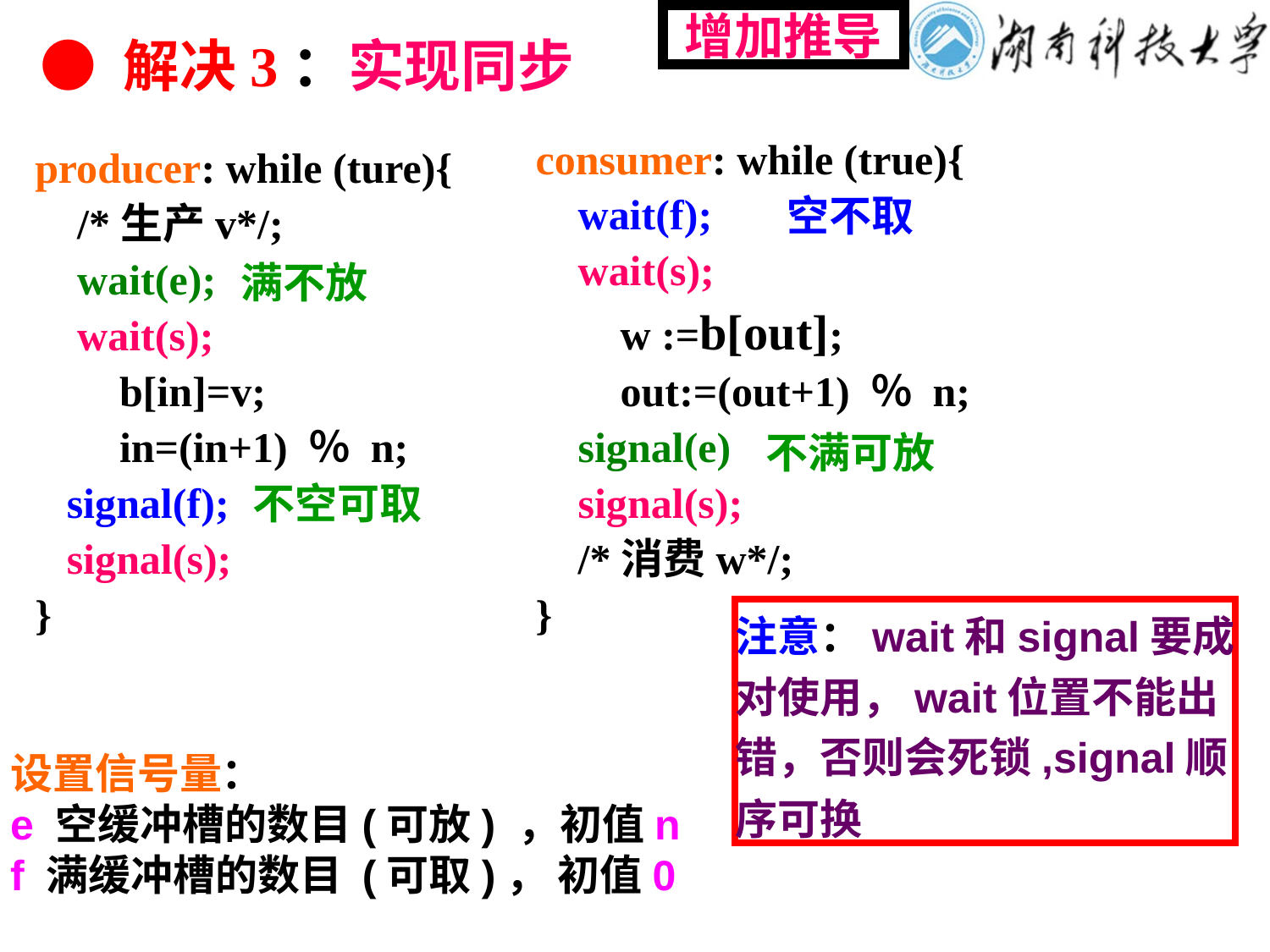

增加推导
● 解决3：实现同步
consumer: while (true){
    wait(f);
    wait(s);
        w :=b[out];
        out:=(out+1) ％ n;
    signal(e)
    signal(s);
    /*消费w*/;
}
producer: while (ture){
    /*生产v*/;
    wait(e);
    wait(s);
        b[in]=v;
        in=(in+1) ％ n;
   signal(f);
   signal(s);
}
空不取
满不放
不满可放
不空可取
注意：wait和signal要成对使用，wait位置不能出错，否则会死锁,signal顺序可换
设置信号量：
e 空缓冲槽的数目(可放) ，初值n
f 满缓冲槽的数目 (可取)， 初值0